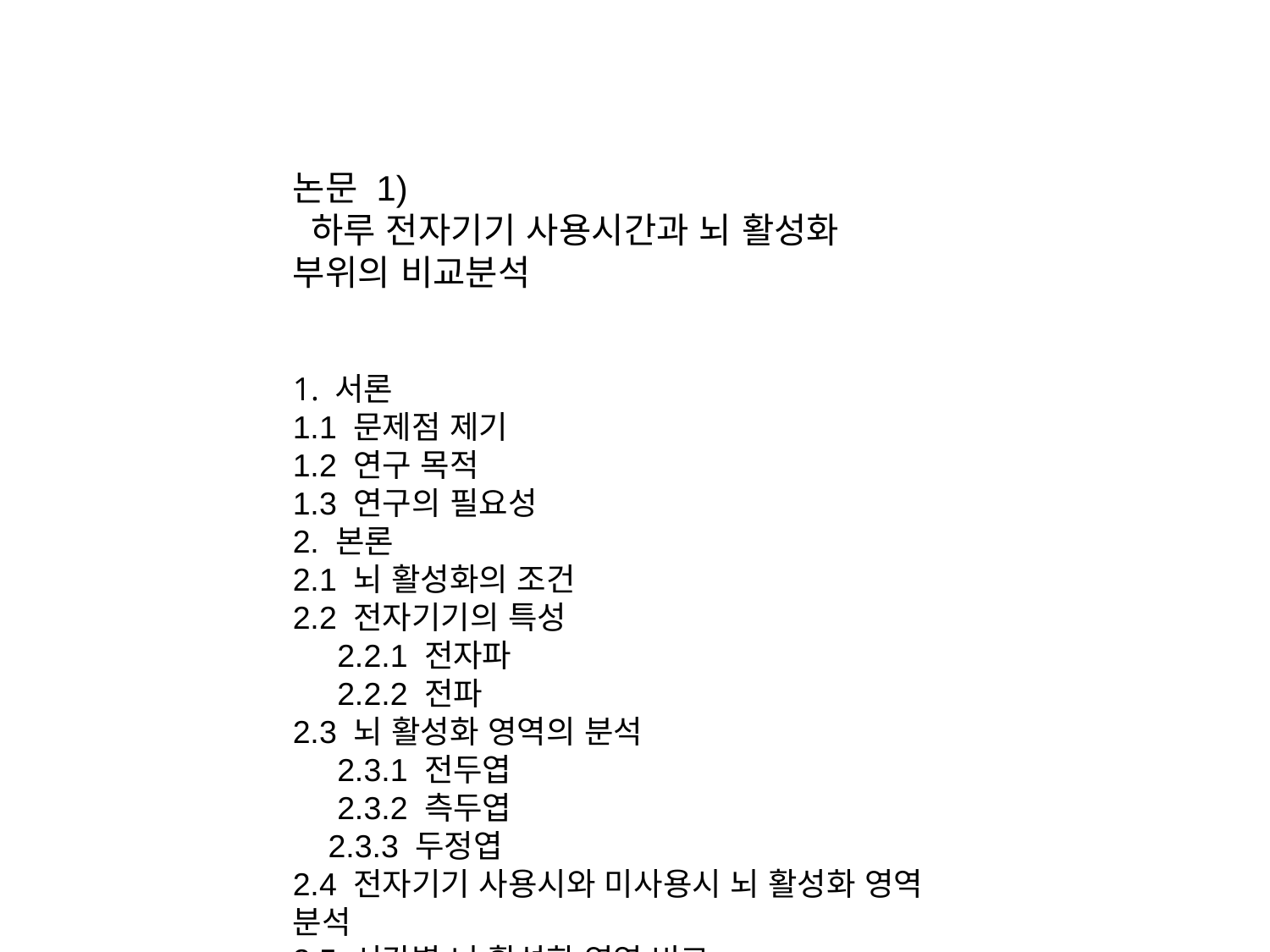

논문 1)
 하루 전자기기 사용시간과 뇌 활성화 부위의 비교분석

1. 서론
1.1 문제점 제기
1.2 연구 목적
1.3 연구의 필요성
2. 본론
2.1 뇌 활성화의 조건
2.2 전자기기의 특성
     2.2.1 전자파
     2.2.2 전파
2.3 뇌 활성화 영역의 분석
     2.3.1 전두엽
     2.3.2 측두엽
    2.3.3 두정엽
2.4 전자기기 사용시와 미사용시 뇌 활성화 영역 분석
2.5 시간별 뇌 활성화 영역 비교
3. 결론
3.1 결과 비교분석
3.2 결론
3.3 해결 방안 및 마무리